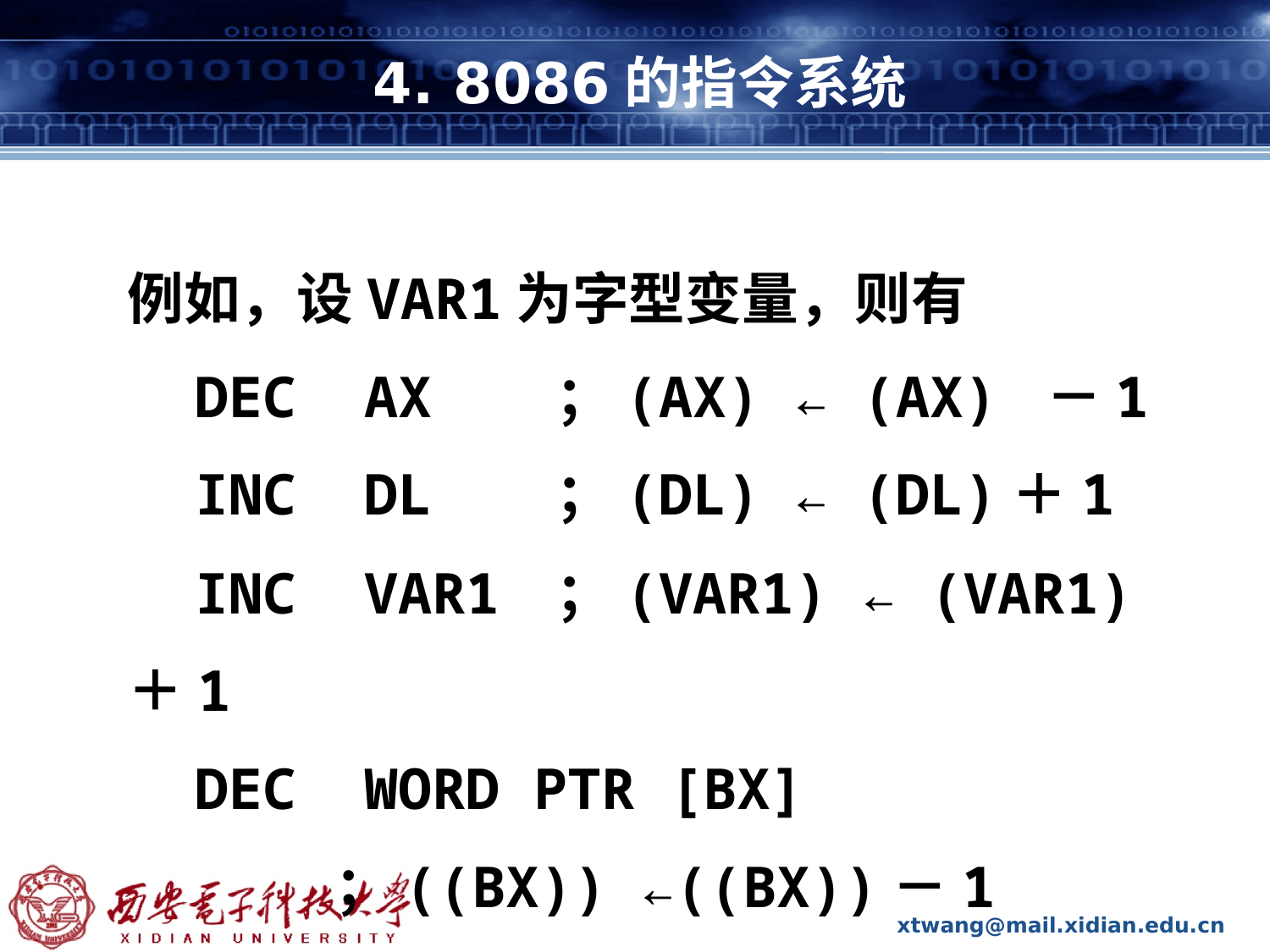

# 4. 8086的指令系统
例如，设VAR1为字型变量，则有
  DEC  AX	 ；(AX) ← (AX) －1
  INC  DL	 ；(DL) ← (DL)＋1
  INC  VAR1	 ；(VAR1) ← (VAR1)＋1
  DEC  WORD PTR [BX]
               ；((BX)) ←((BX))－1